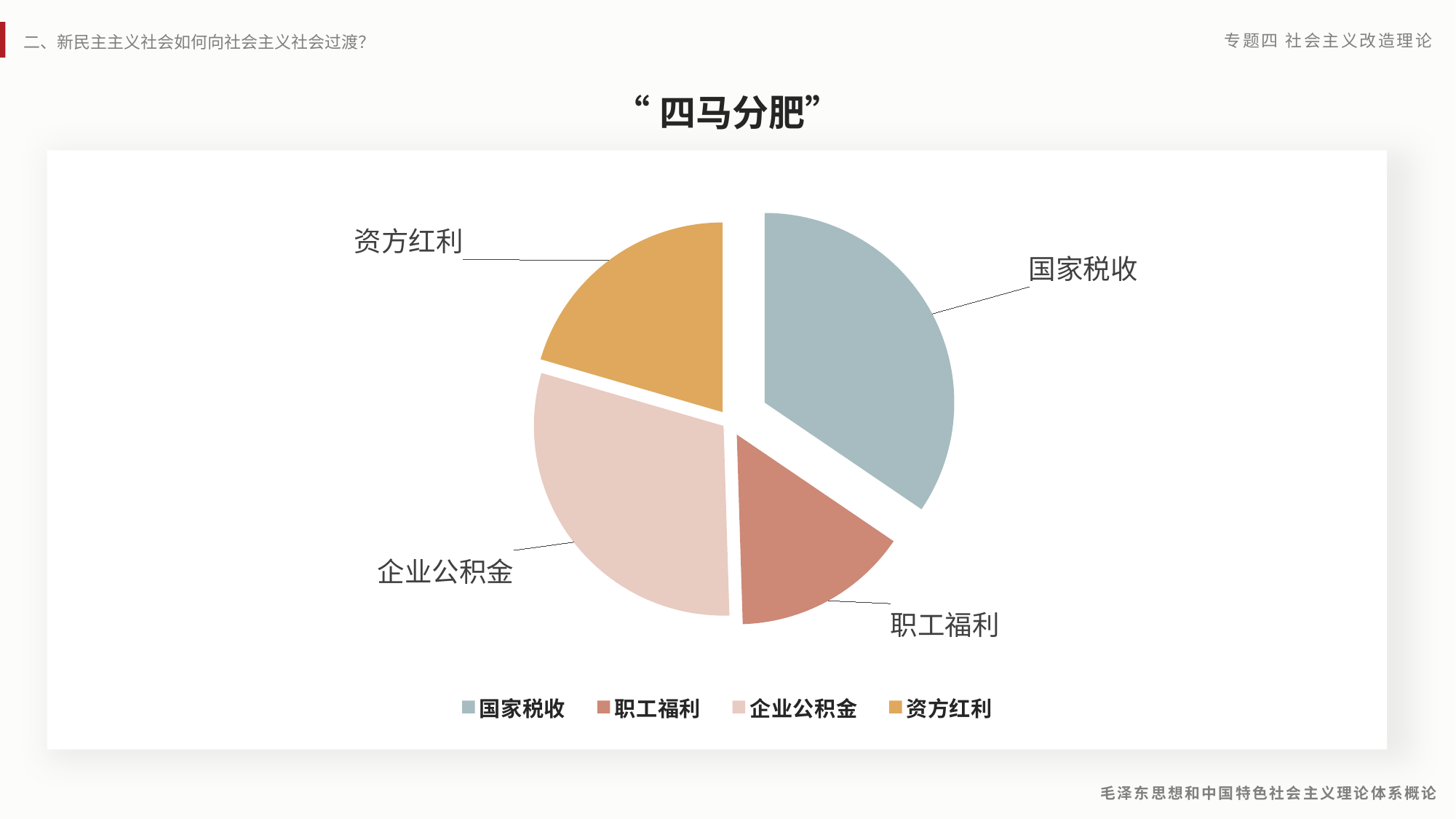

“四马分肥”

### Chart

| Category | 销售额 |
|---|---|
| 国家税收 | 0.345 |
| 职工福利 | 0.15 |
| 企业公积金 | 0.3 |
| 资方红利 | 0.205 |